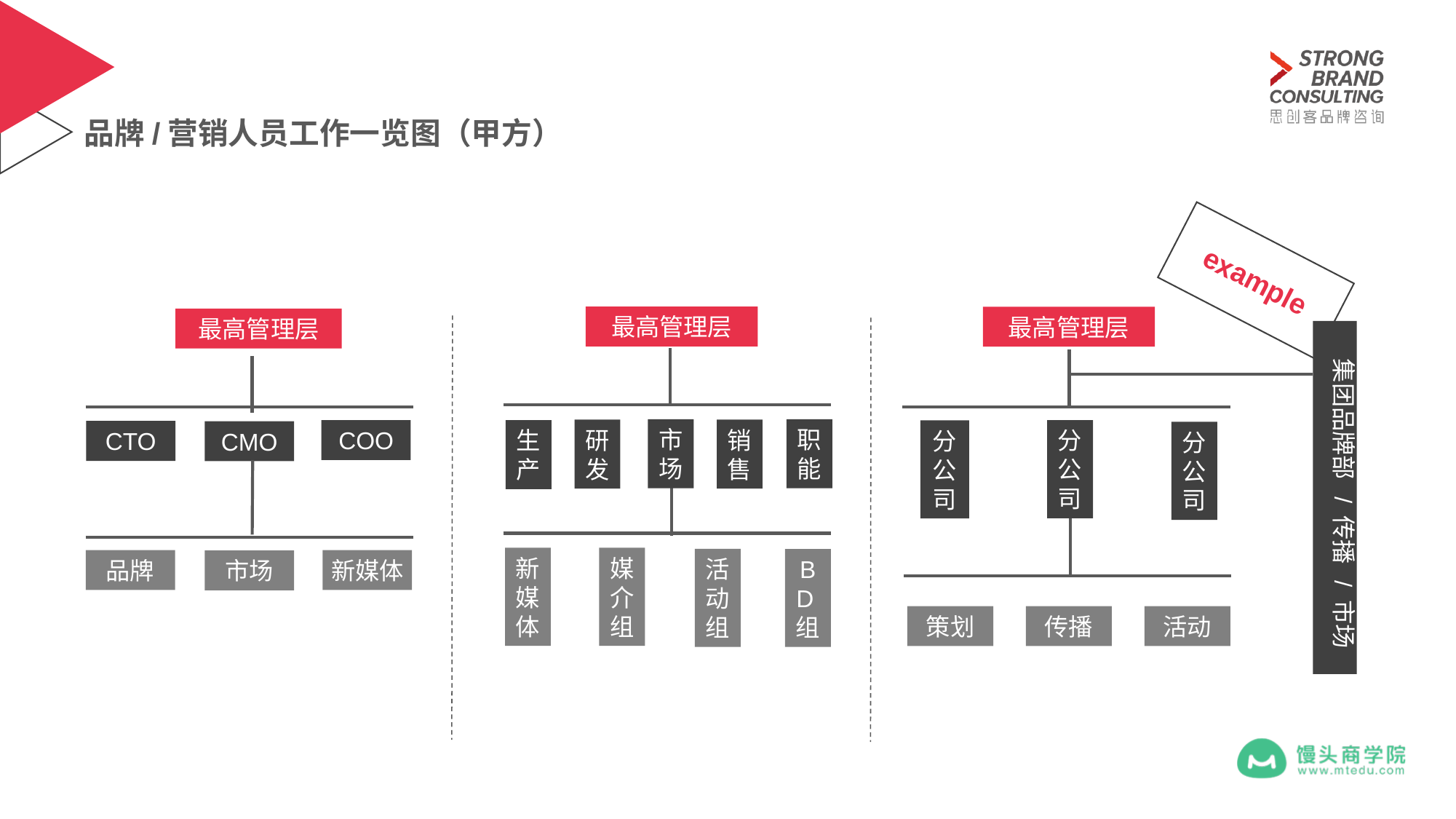

品牌/营销人员工作一览图（甲方）
example
最高管理层
最高管理层
最高管理层

 集团品牌部  / 传播  / 市场
市场
职能
研发
销售
分公司
生产
分公司
COO
CTO
CMO
分公司
媒介组
新媒体
活动组
B
D组
新媒体
品牌
市场
策划
传播
活动